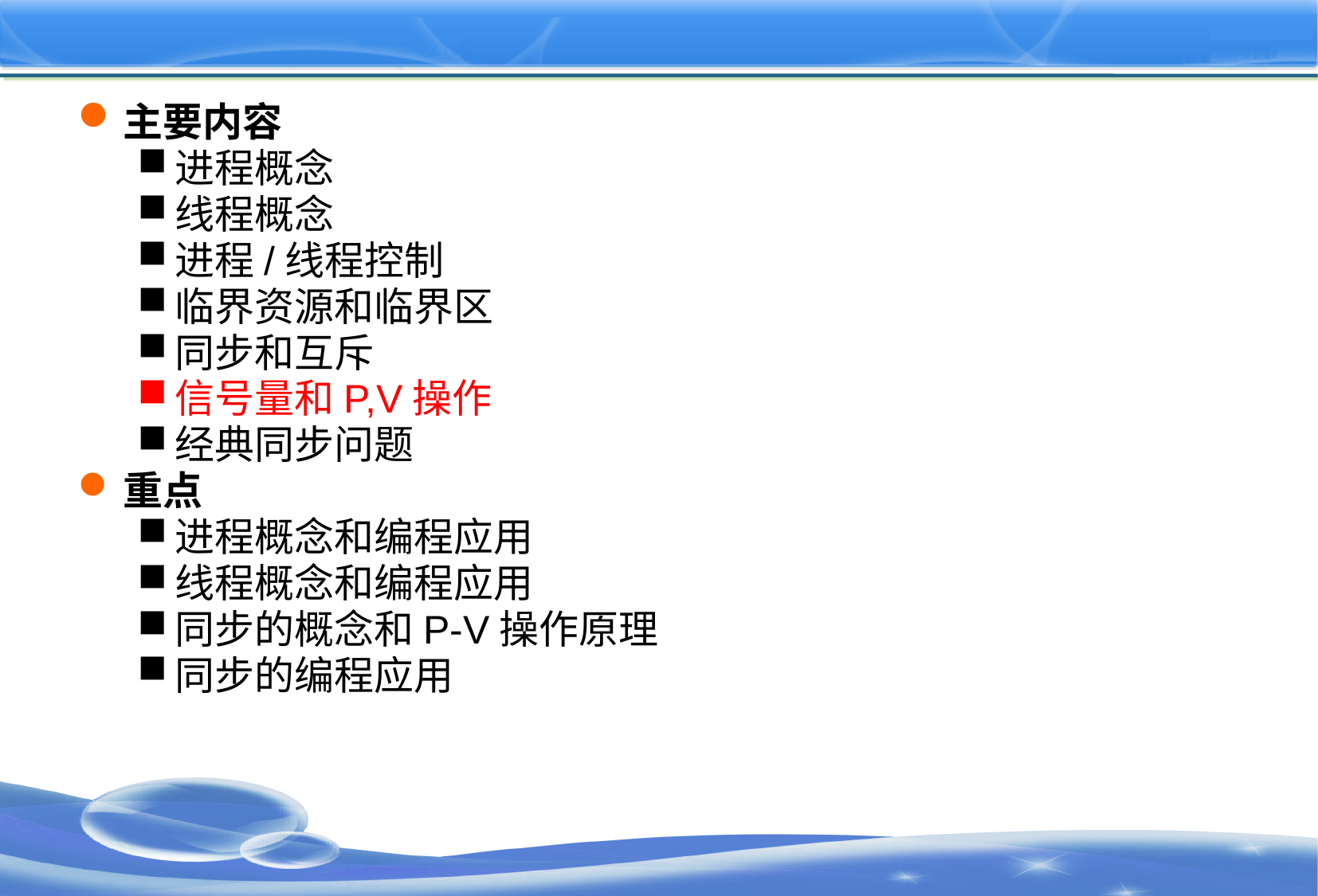

#
主要内容
进程概念
线程概念
进程/线程控制
临界资源和临界区
同步和互斥
信号量和P,V操作
经典同步问题
重点
进程概念和编程应用
线程概念和编程应用
同步的概念和P-V操作原理
同步的编程应用